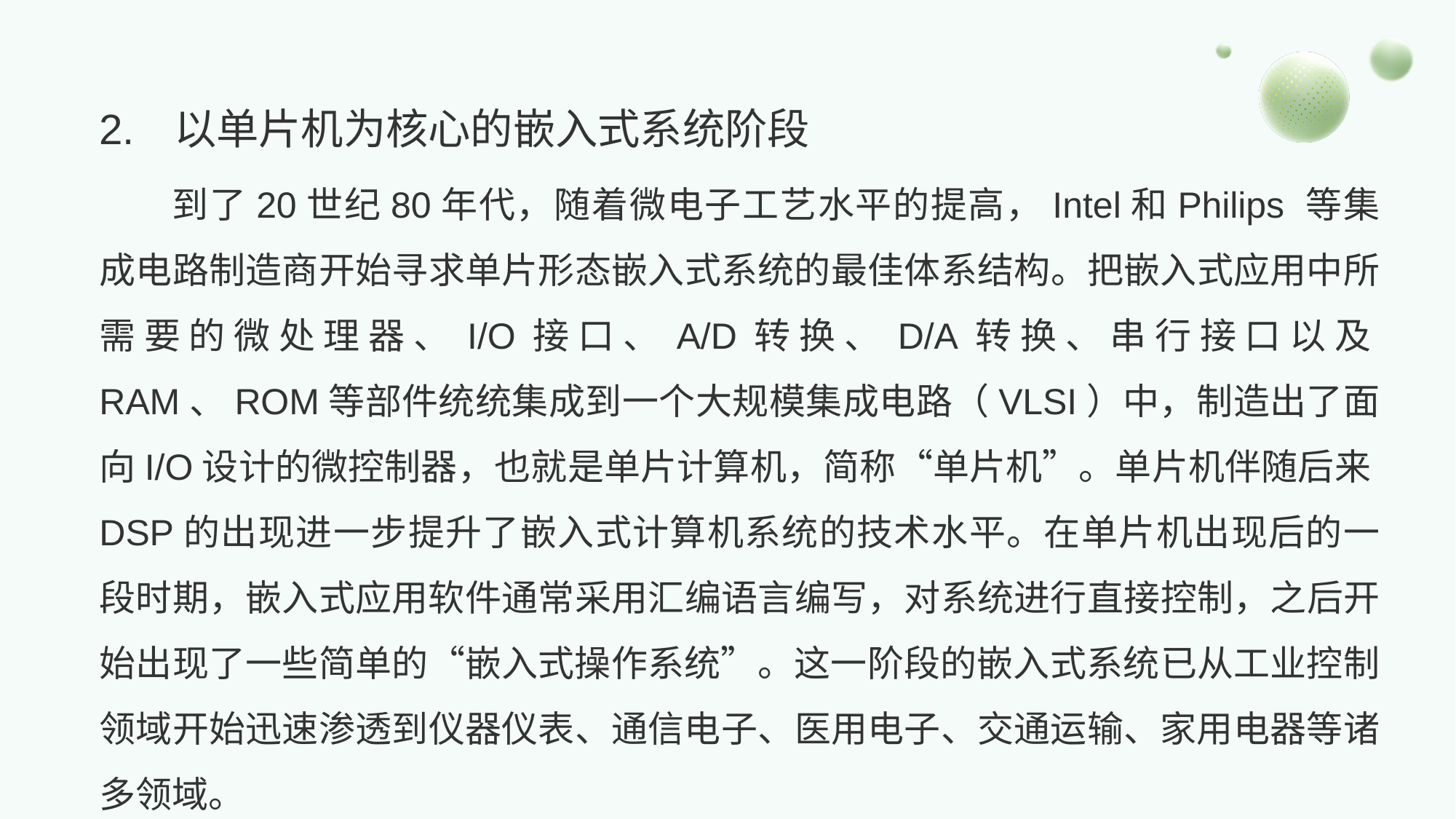

2.	  以单片机为核心的嵌入式系统阶段
到了20世纪80年代，随着微电子工艺水平的提高，Intel和Philips 等集成电路制造商开始寻求单片形态嵌入式系统的最佳体系结构。把嵌入式应用中所需要的微处理器、I/O接口、A/D转换、D/A转换、串行接口以及RAM、ROM等部件统统集成到一个大规模集成电路（VLSI）中，制造出了面向I/O设计的微控制器，也就是单片计算机，简称“单片机”。单片机伴随后来DSP的出现进一步提升了嵌入式计算机系统的技术水平。在单片机出现后的一段时期，嵌入式应用软件通常采用汇编语言编写，对系统进行直接控制，之后开始出现了一些简单的“嵌入式操作系统”。这一阶段的嵌入式系统已从工业控制领域开始迅速渗透到仪器仪表、通信电子、医用电子、交通运输、家用电器等诸多领域。